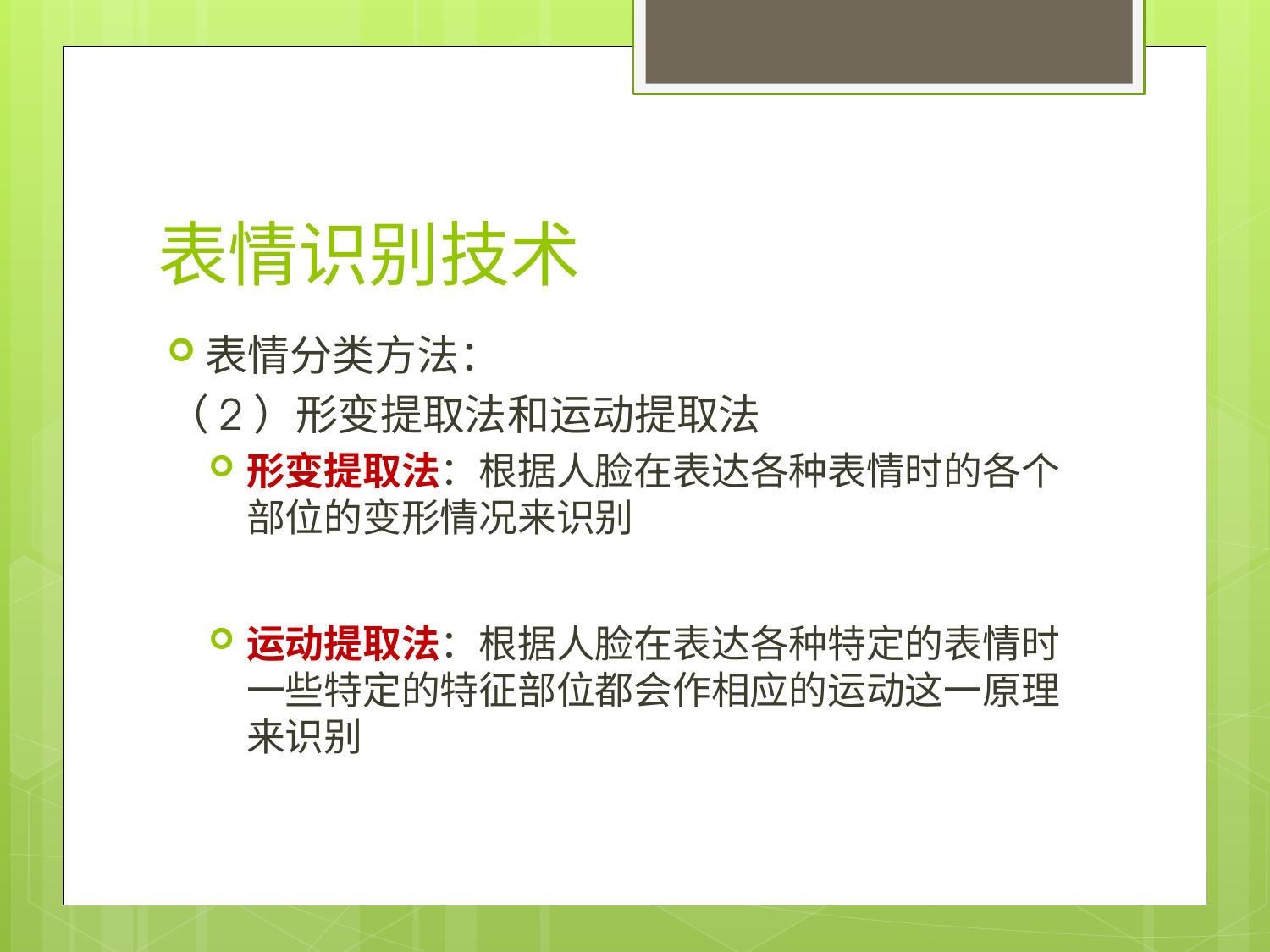

# 表情识别技术
表情分类方法：
（2）形变提取法和运动提取法
形变提取法：根据人脸在表达各种表情时的各个部位的变形情况来识别

运动提取法：根据人脸在表达各种特定的表情时一些特定的特征部位都会作相应的运动这一原理来识别